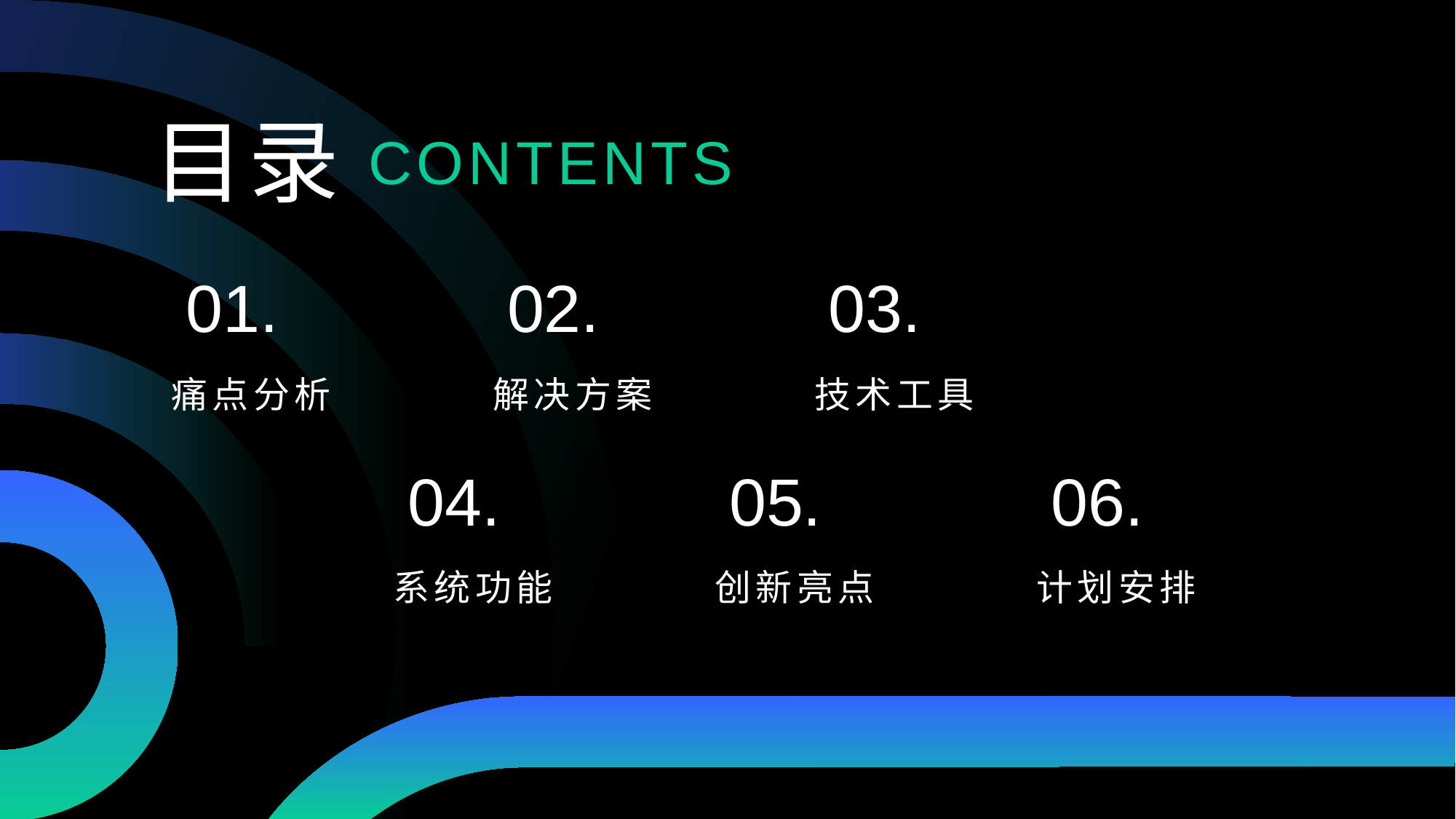

目录
CONTENTS
01.
02.
03.
痛点分析
解决方案
技术工具
04.
05.
06.
系统功能
创新亮点
计划安排